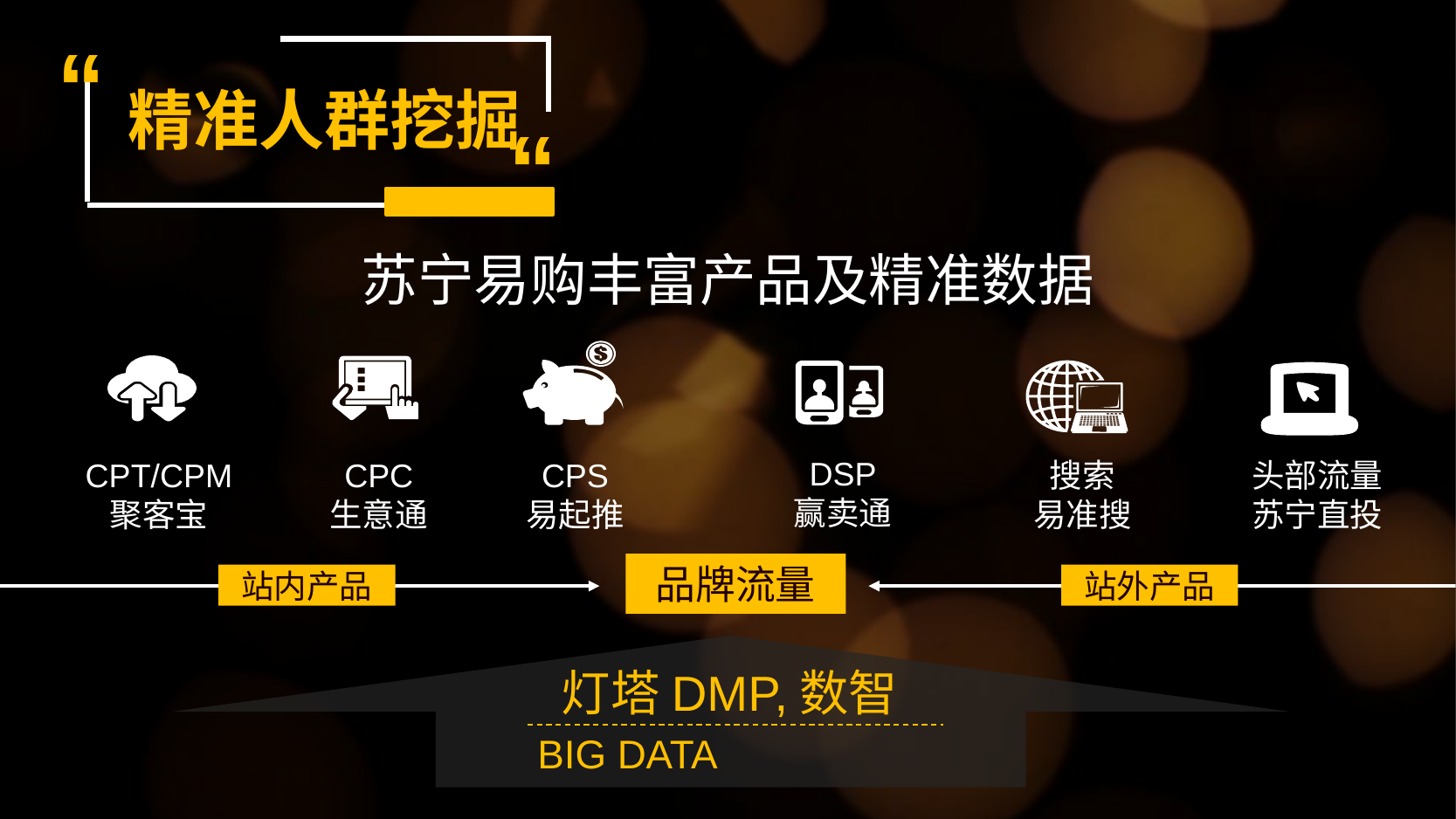

“
“

精准人群挖掘
苏宁易购丰富产品及精准数据

DSP
赢卖通
CPS
易起推
CPT/CPM
聚客宝
CPC
生意通
搜索
易准搜
头部流量
苏宁直投
品牌流量
站内产品
站外产品

灯塔DMP,数智
BIG DATA